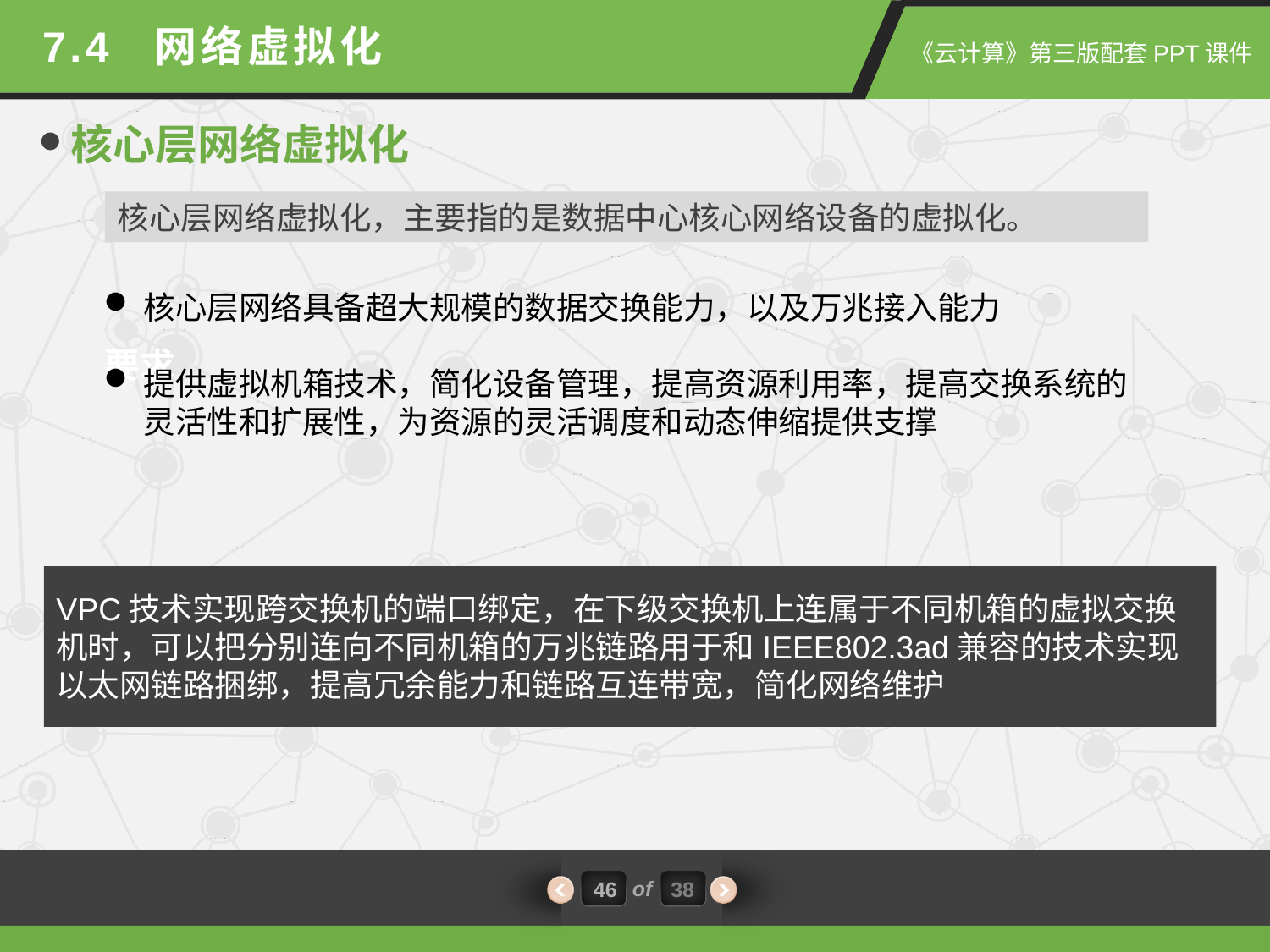

7.4  网络虚拟化
核心层网络虚拟化

核心层网络虚拟化，主要指的是数据中心核心网络设备的虚拟化。
核心层网络具备超大规模的数据交换能力，以及万兆接入能力

提供虚拟机箱技术，简化设备管理，提高资源利用率，提高交换系统的灵活性和扩展性，为资源的灵活调度和动态伸缩提供支撑
要求
VPC技术实现跨交换机的端口绑定，在下级交换机上连属于不同机箱的虚拟交换机时，可以把分别连向不同机箱的万兆链路用于和IEEE802.3ad兼容的技术实现以太网链路捆绑，提高冗余能力和链路互连带宽，简化网络维护
46